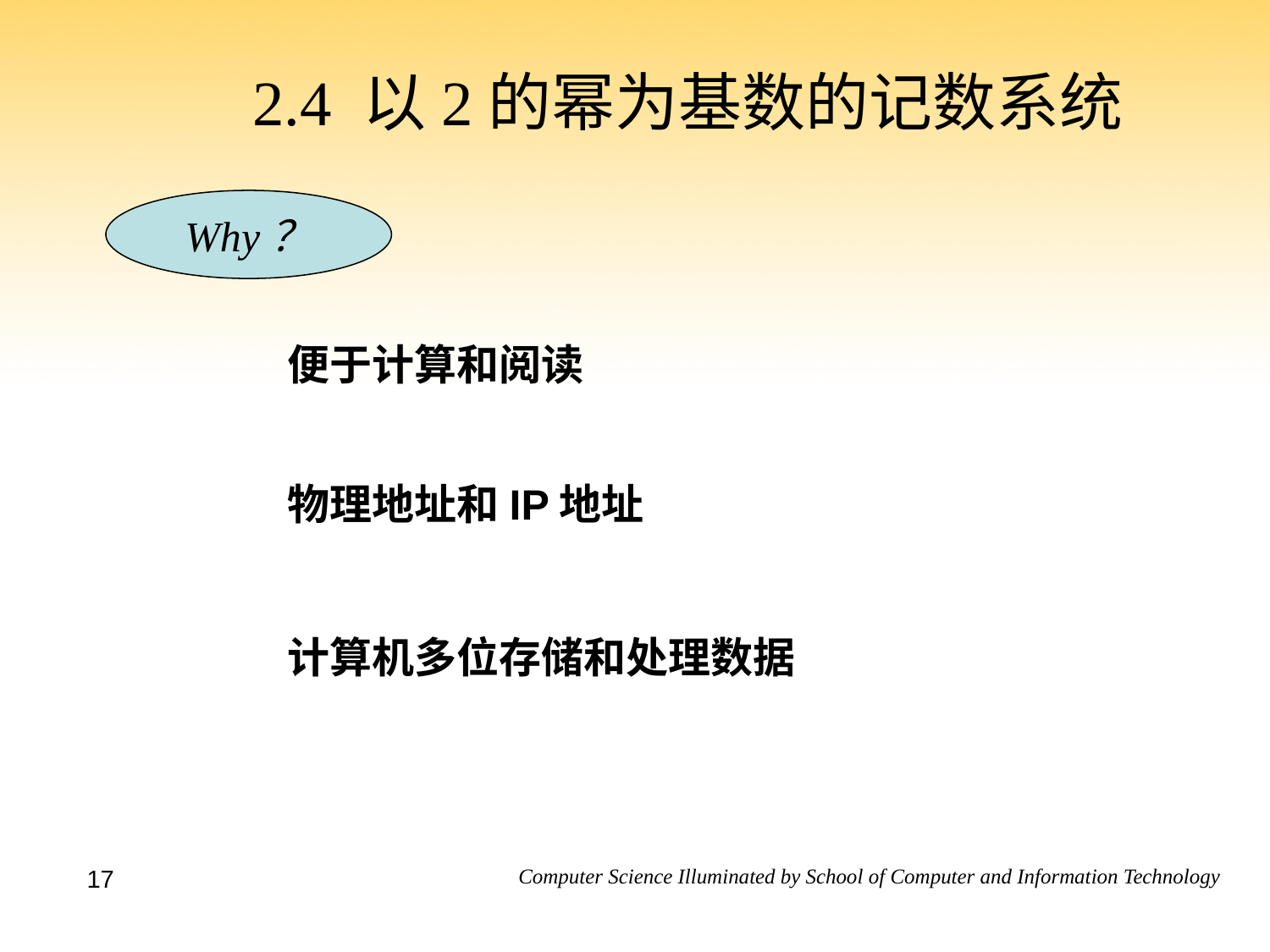

# 2.4 以2的幂为基数的记数系统
Why？
便于计算和阅读
物理地址和IP地址
计算机多位存储和处理数据
17